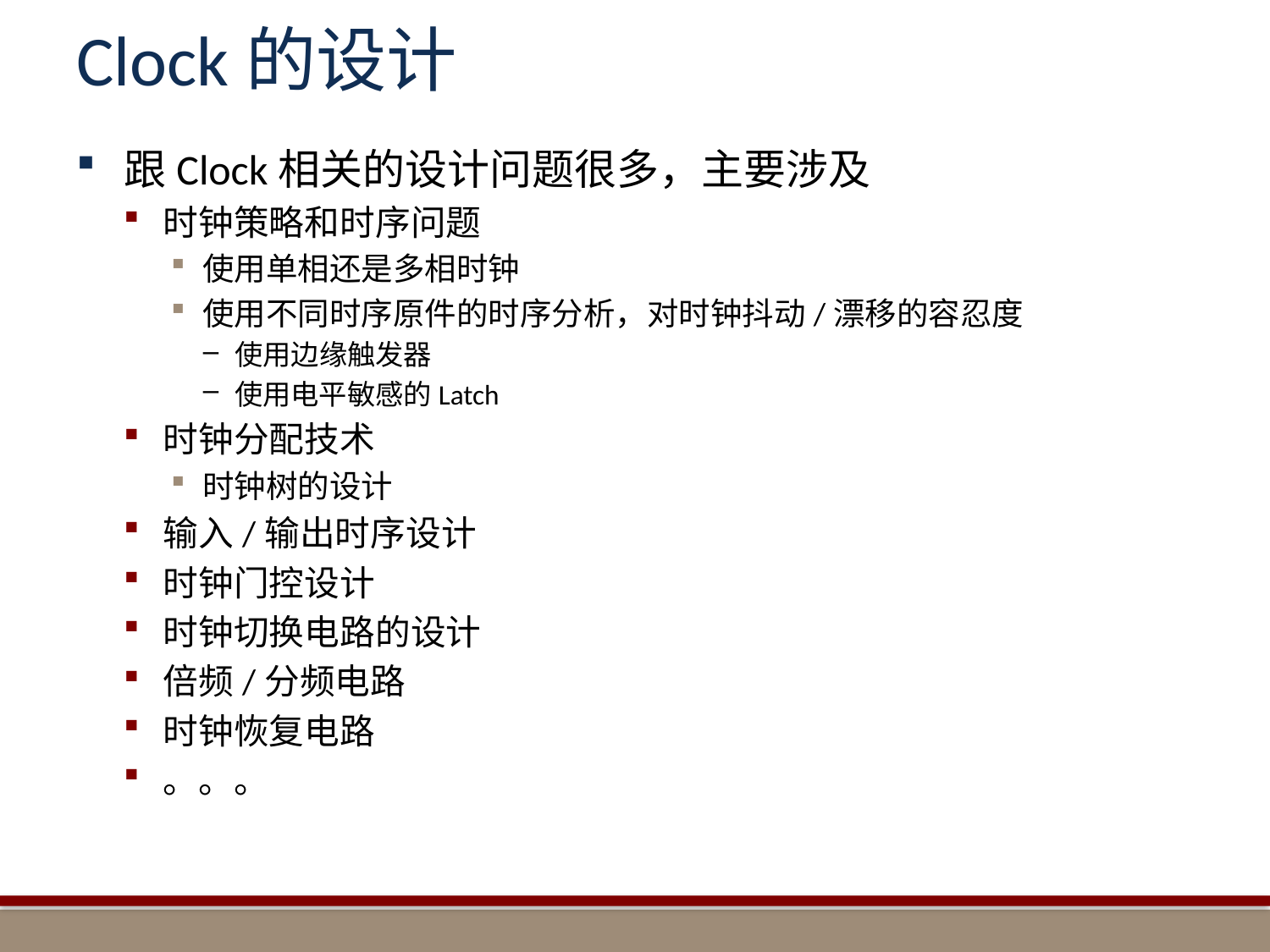

# Clock的设计
跟Clock相关的设计问题很多，主要涉及
时钟策略和时序问题
使用单相还是多相时钟
使用不同时序原件的时序分析，对时钟抖动/漂移的容忍度
使用边缘触发器
使用电平敏感的Latch
时钟分配技术
时钟树的设计
输入/输出时序设计
时钟门控设计
时钟切换电路的设计
倍频/分频电路
时钟恢复电路
。。。